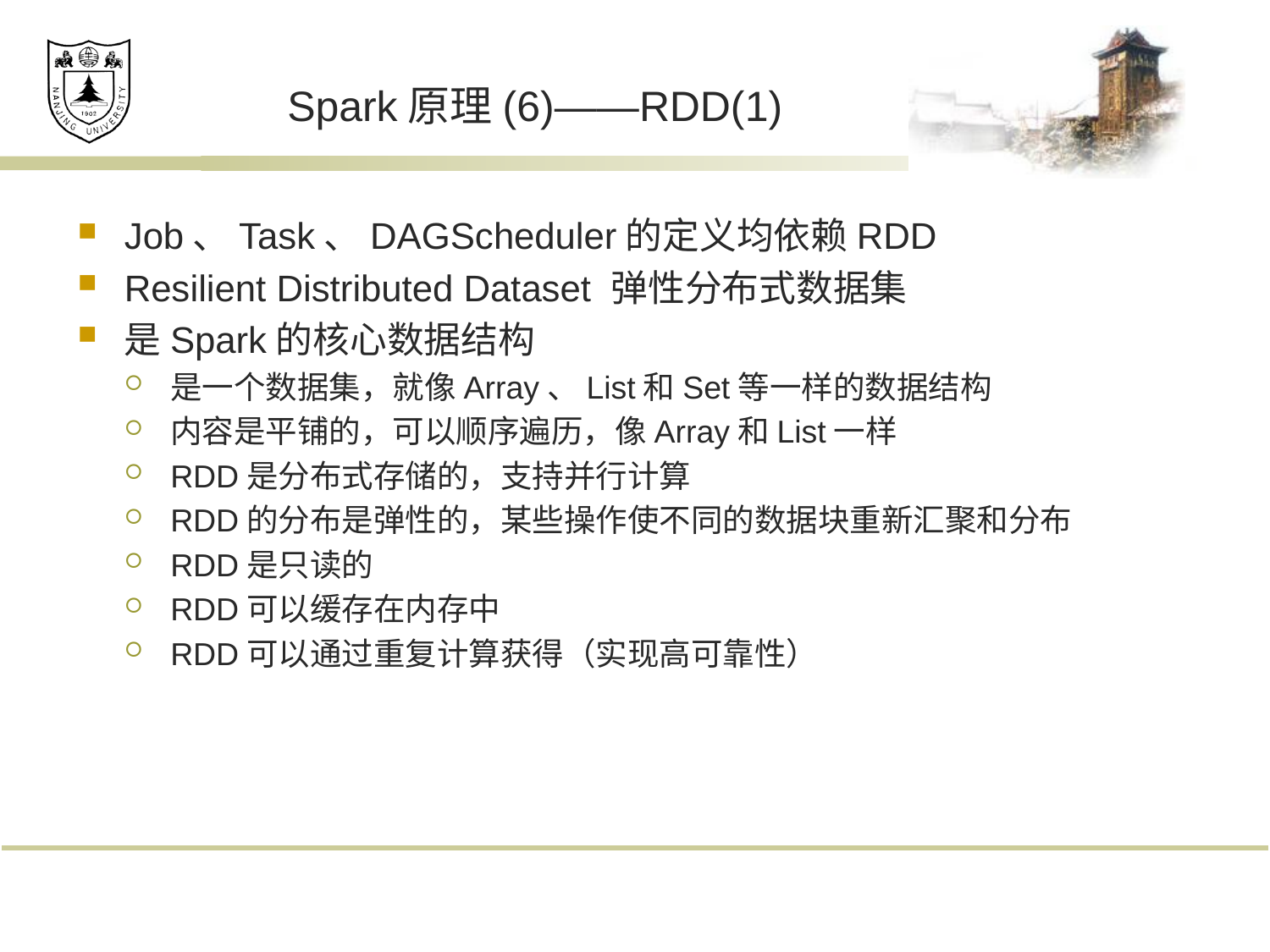

# Spark原理(6)——RDD(1)
Job、Task、DAGScheduler的定义均依赖RDD
Resilient Distributed Dataset 弹性分布式数据集
是Spark的核心数据结构
是一个数据集，就像Array、List和Set等一样的数据结构
内容是平铺的，可以顺序遍历，像Array和List一样
RDD是分布式存储的，支持并行计算
RDD的分布是弹性的，某些操作使不同的数据块重新汇聚和分布
RDD是只读的
RDD可以缓存在内存中
RDD可以通过重复计算获得（实现高可靠性）